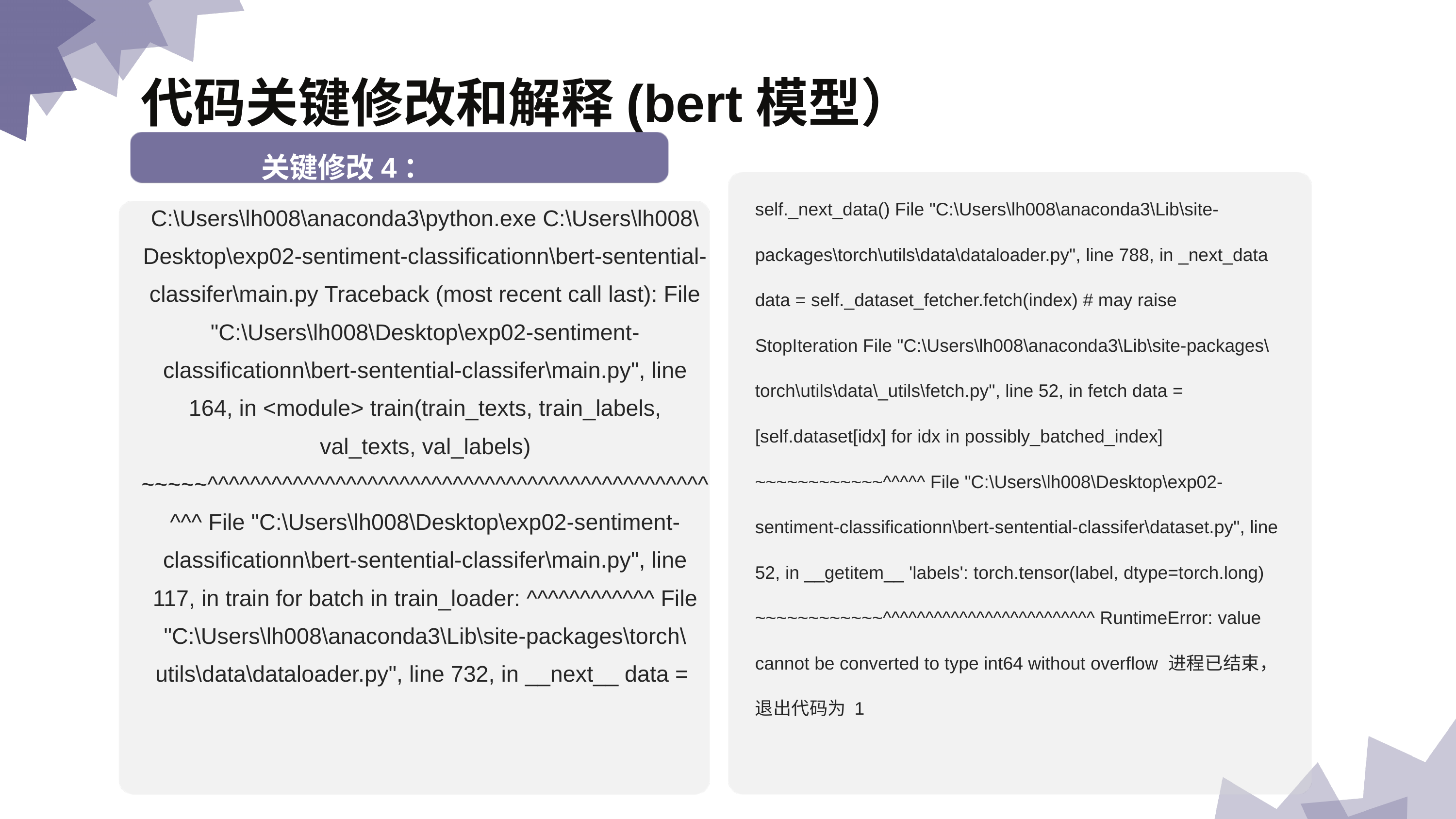

代码关键修改和解释﻿(bert模型）

关键修改4：

self._next_data() File "C:\Users\lh008\anaconda3\Lib\site-packages\torch\utils\data\dataloader.py", line 788, in _next_data data = self._dataset_fetcher.fetch(index) # may raise StopIteration File "C:\Users\lh008\anaconda3\Lib\site-packages\torch\utils\data\_utils\fetch.py", line 52, in fetch data = [self.dataset[idx] for idx in possibly_batched_index] ~~~~~~~~~~~~^^^^^ File "C:\Users\lh008\Desktop\exp02-sentiment-classificationn\bert-sentential-classifer\dataset.py", line 52, in __getitem__ 'labels': torch.tensor(label, dtype=torch.long) ~~~~~~~~~~~~^^^^^^^^^^^^^^^^^^^^^^^^^ RuntimeError: value cannot be converted to type int64 without overflow 进程已结束，退出代码为 1

C:\Users\lh008\anaconda3\python.exe C:\Users\lh008\Desktop\exp02-sentiment-classificationn\bert-sentential-classifer\main.py Traceback (most recent call last): File "C:\Users\lh008\Desktop\exp02-sentiment-classificationn\bert-sentential-classifer\main.py", line 164, in <module> train(train_texts, train_labels, val_texts, val_labels) ~~~~~^^^^^^^^^^^^^^^^^^^^^^^^^^^^^^^^^^^^^^^^^^^^^^^^^^ File "C:\Users\lh008\Desktop\exp02-sentiment-classificationn\bert-sentential-classifer\main.py", line 117, in train for batch in train_loader: ^^^^^^^^^^^^ File "C:\Users\lh008\anaconda3\Lib\site-packages\torch\utils\data\dataloader.py", line 732, in __next__ data =